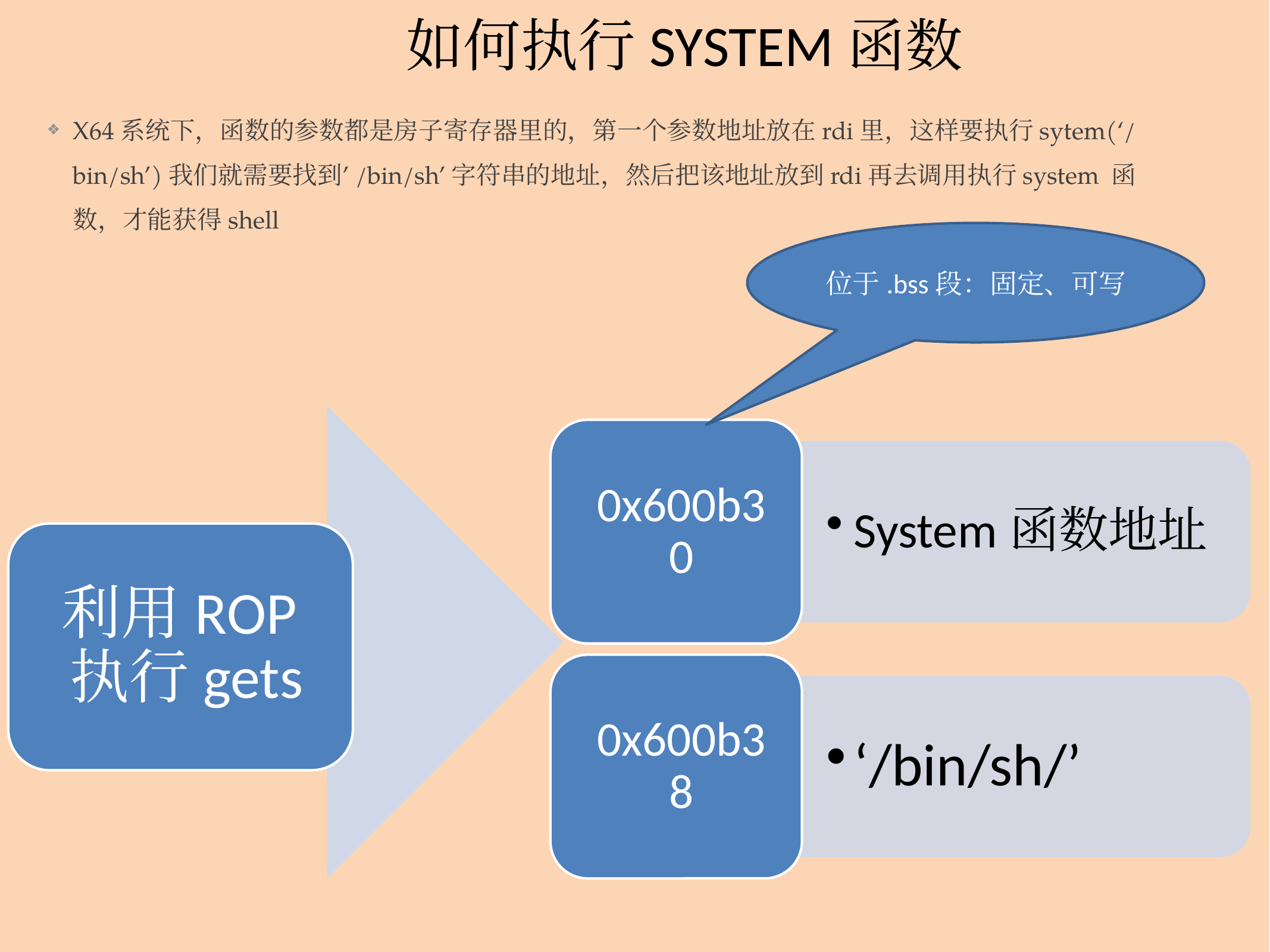

# 如何执行SYSTEM函数
X64系统下，函数的参数都是房子寄存器里的，第一个参数地址放在rdi里，这样要执行sytem(‘/bin/sh’)我们就需要找到’/bin/sh’字符串的地址，然后把该地址放到rdi再去调用执行system 函数，才能获得shell

位于.bss段：固定、可写
利用ROP执行gets
System函数地址
0x600b30
‘/bin/sh/’
0x600b38